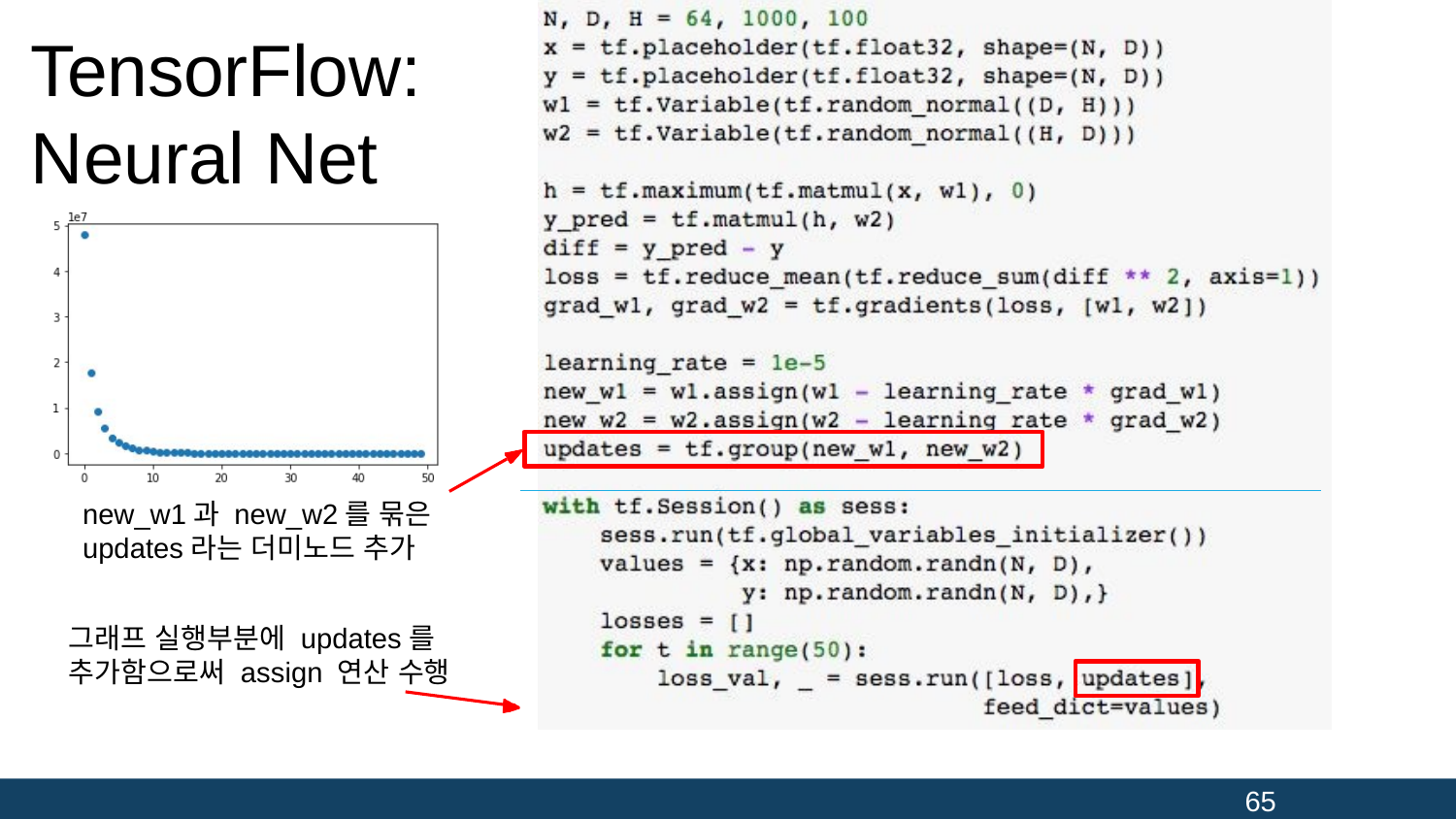

# TensorFlow:  Neural Net

new_w1과 new_w2를 묶은 updates라는 더미노드 추가
그래프 실행부분에 updates를 추가함으로써 assign 연산 수행